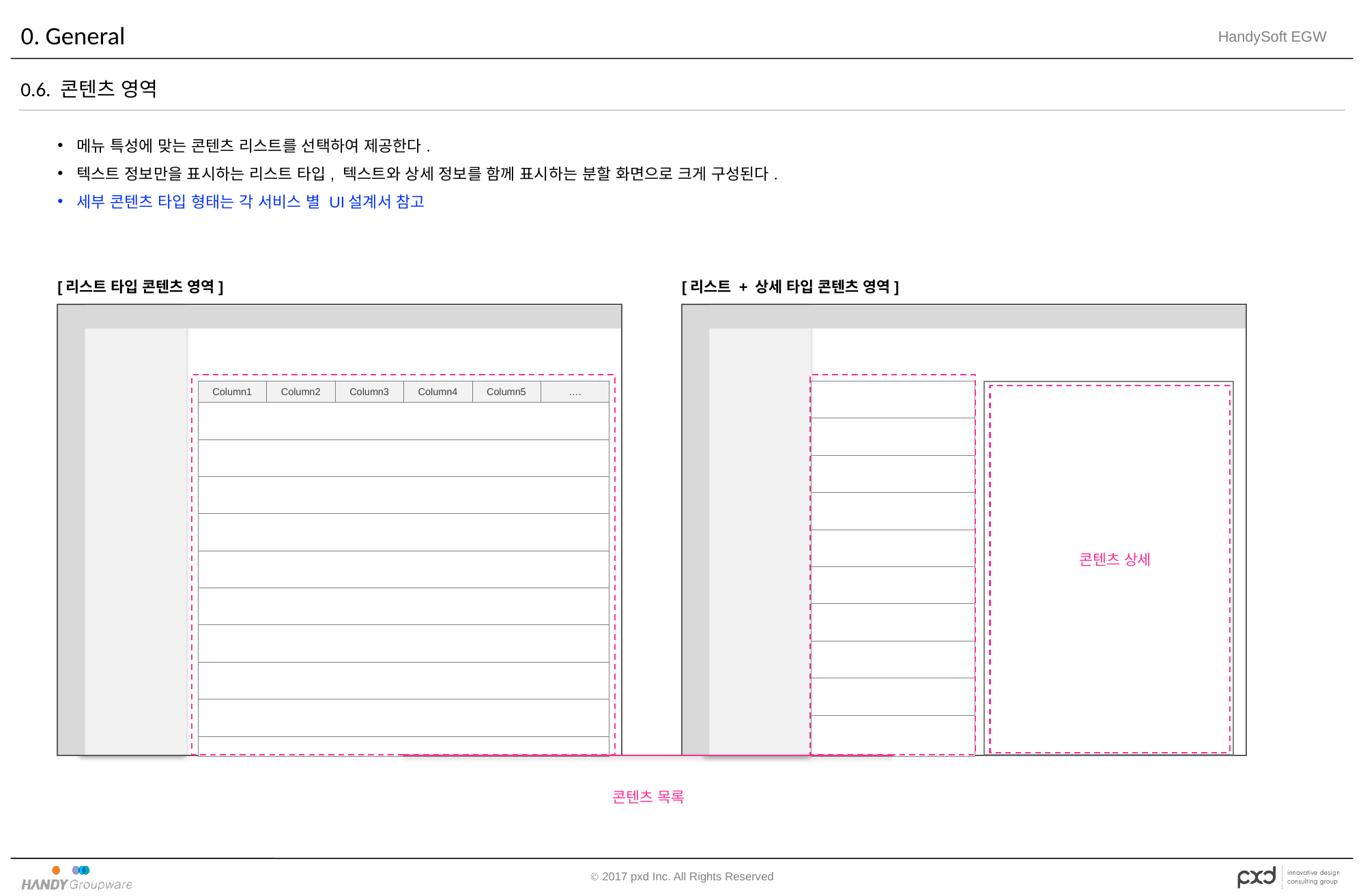

# 0. General
0.6. 콘텐츠 영역
메뉴 특성에 맞는 콘텐츠 리스트를 선택하여 제공한다.
텍스트 정보만을 표시하는 리스트 타입, 텍스트와 상세 정보를 함께 표시하는 분할 화면으로 크게 구성된다.
세부 콘텐츠 타입 형태는 각 서비스 별 UI설계서 참고
[리스트 타입 콘텐츠 영역]
[리스트 + 상세 타입 콘텐츠 영역]

| Column1 | Column2 | Column3 | Column4 | Column5 | …. |
| --- | --- | --- | --- | --- | --- |
|  |  |  |  |  |  |
|  |  |  |  |  |  |
|  |  |  |  |  |  |
|  |  |  |  |  |  |
|  |  |  |  |  |  |
|  |  |  |  |  |  |
|  |  |  |  |  |  |
|  |  |  |  |  |  |
|  |  |  |  |  |  |
|  |  |  |  |  |  |
|  |
| --- |
|  |
|  |
|  |
|  |
|  |
|  |
|  |
|  |
|  |

콘텐츠 상세
콘텐츠 목록